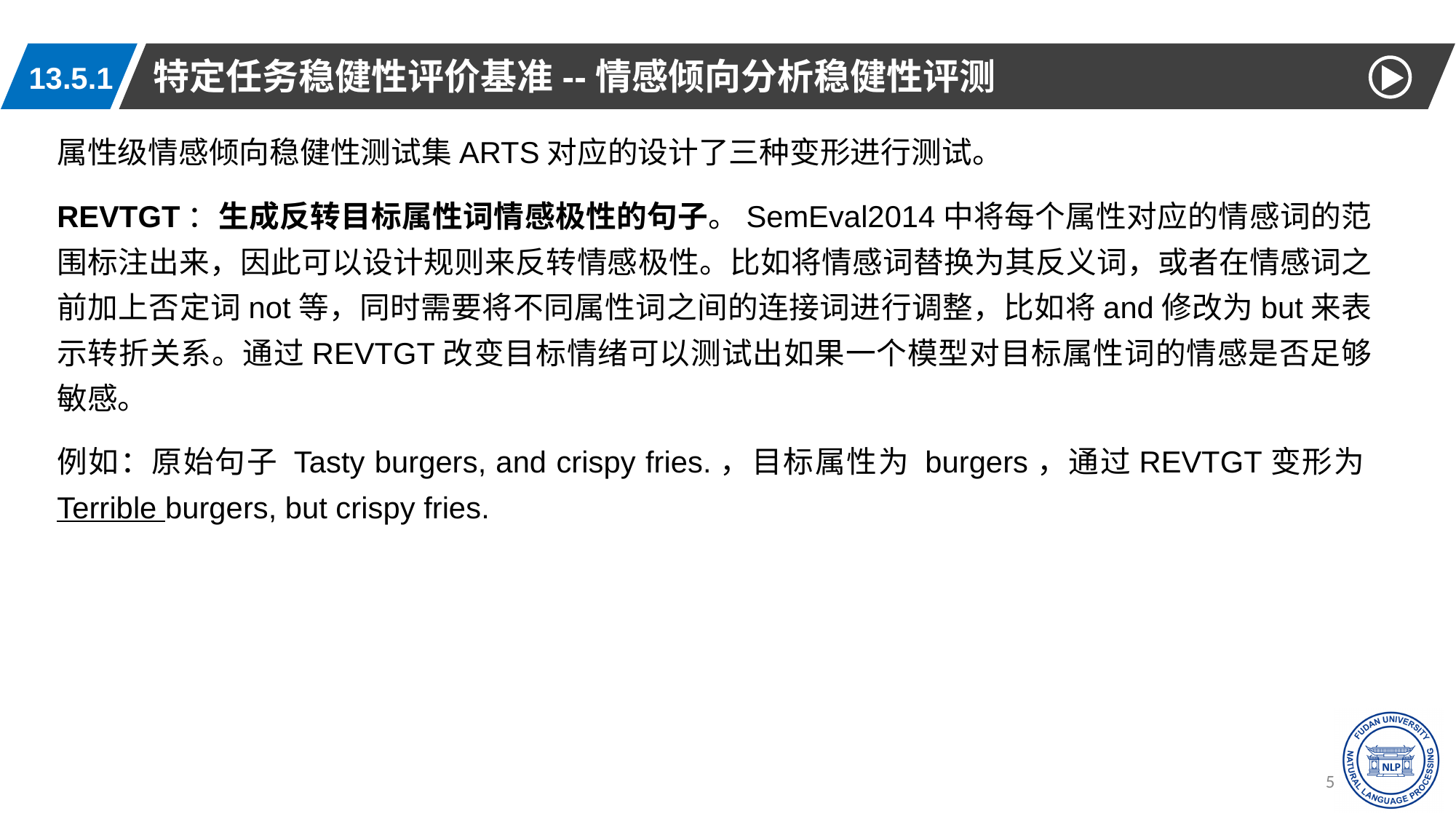

特定任务稳健性评价基准--情感倾向分析稳健性评测
13.5.1

属性级情感倾向稳健性测试集ARTS对应的设计了三种变形进行测试。
REVTGT：生成反转目标属性词情感极性的句子。SemEval2014中将每个属性对应的情感词的范围标注出来，因此可以设计规则来反转情感极性。比如将情感词替换为其反义词，或者在情感词之前加上否定词not等，同时需要将不同属性词之间的连接词进行调整，比如将and修改为but来表示转折关系。通过REVTGT改变目标情绪可以测试出如果一个模型对目标属性词的情感是否足够敏感。
例如：原始句子 Tasty burgers, and crispy fries.，目标属性为 burgers，通过REVTGT变形为Terrible burgers, but crispy fries.
56